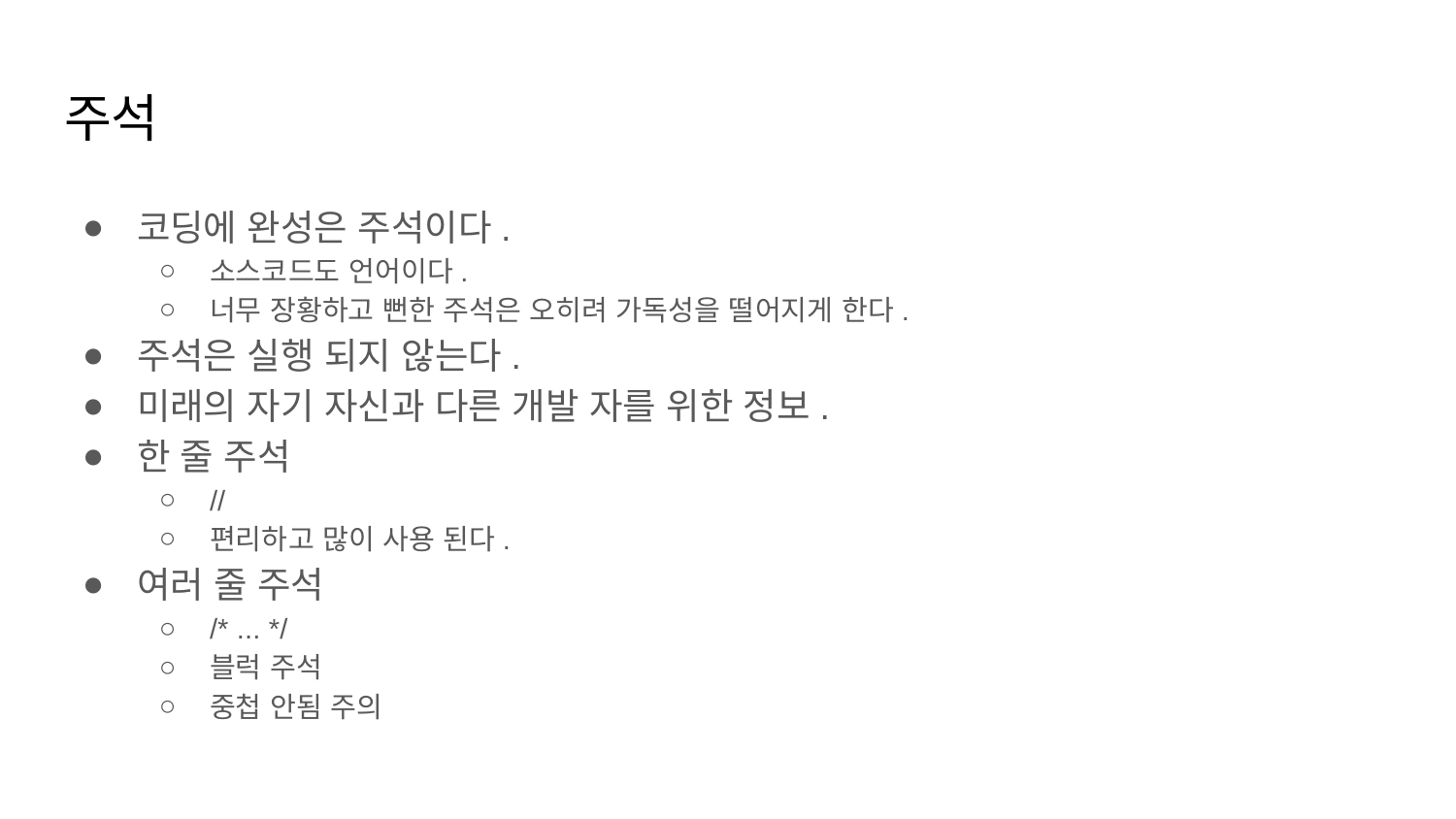

# 주석
코딩에 완성은 주석이다.
소스코드도 언어이다.
너무 장황하고 뻔한 주석은 오히려 가독성을 떨어지게 한다.
주석은 실행 되지 않는다.
미래의 자기 자신과 다른 개발 자를 위한 정보.
한 줄 주석
//
편리하고 많이 사용 된다.
여러 줄 주석
/* ... */
블럭 주석
중첩 안됨 주의